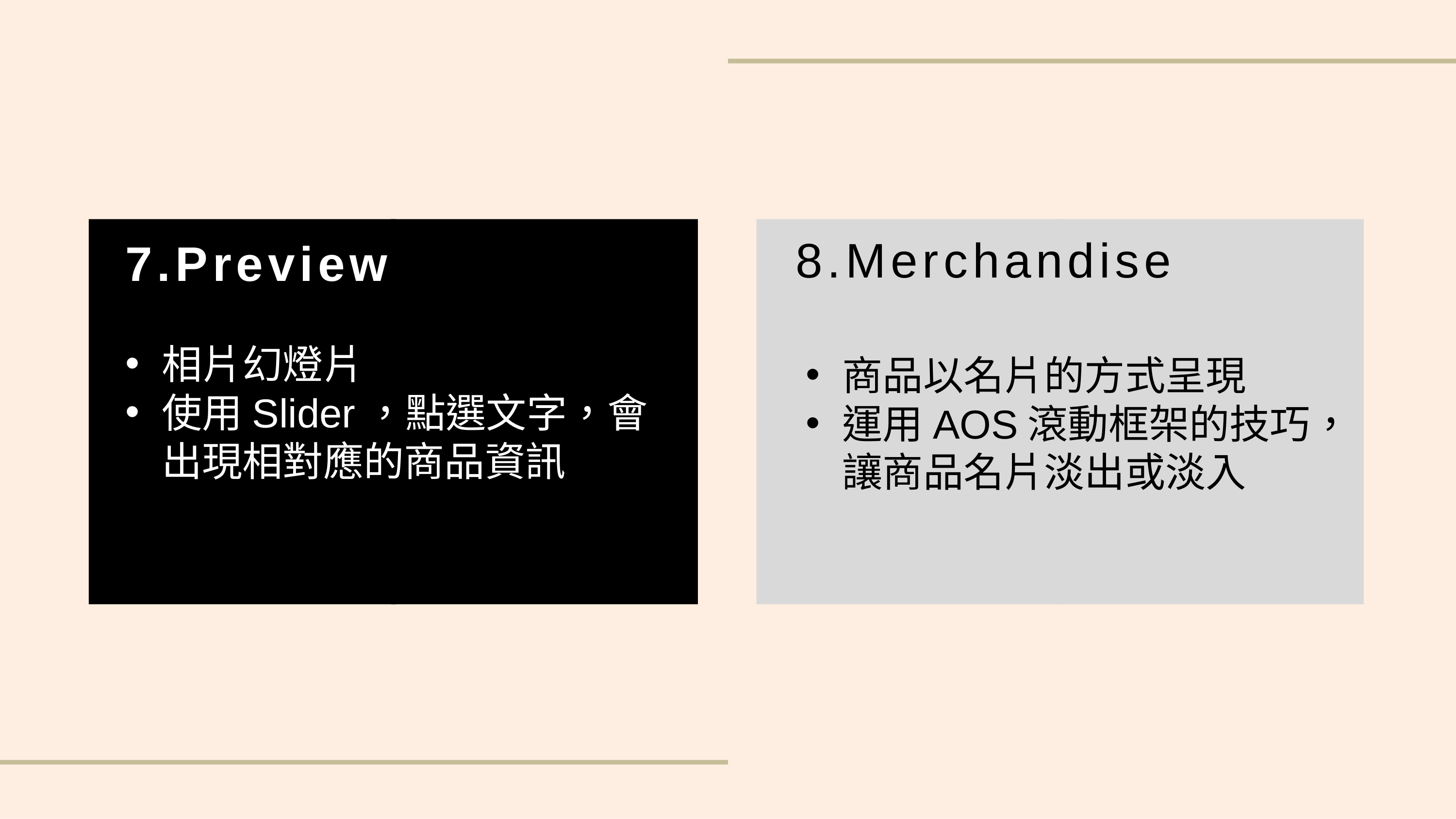

7.Preview

8.Merchandise

相片幻燈片
使用Slider，點選文字，會出現相對應的商品資訊
商品以名片的方式呈現
運用AOS滾動框架的技巧，讓商品名片淡出或淡入